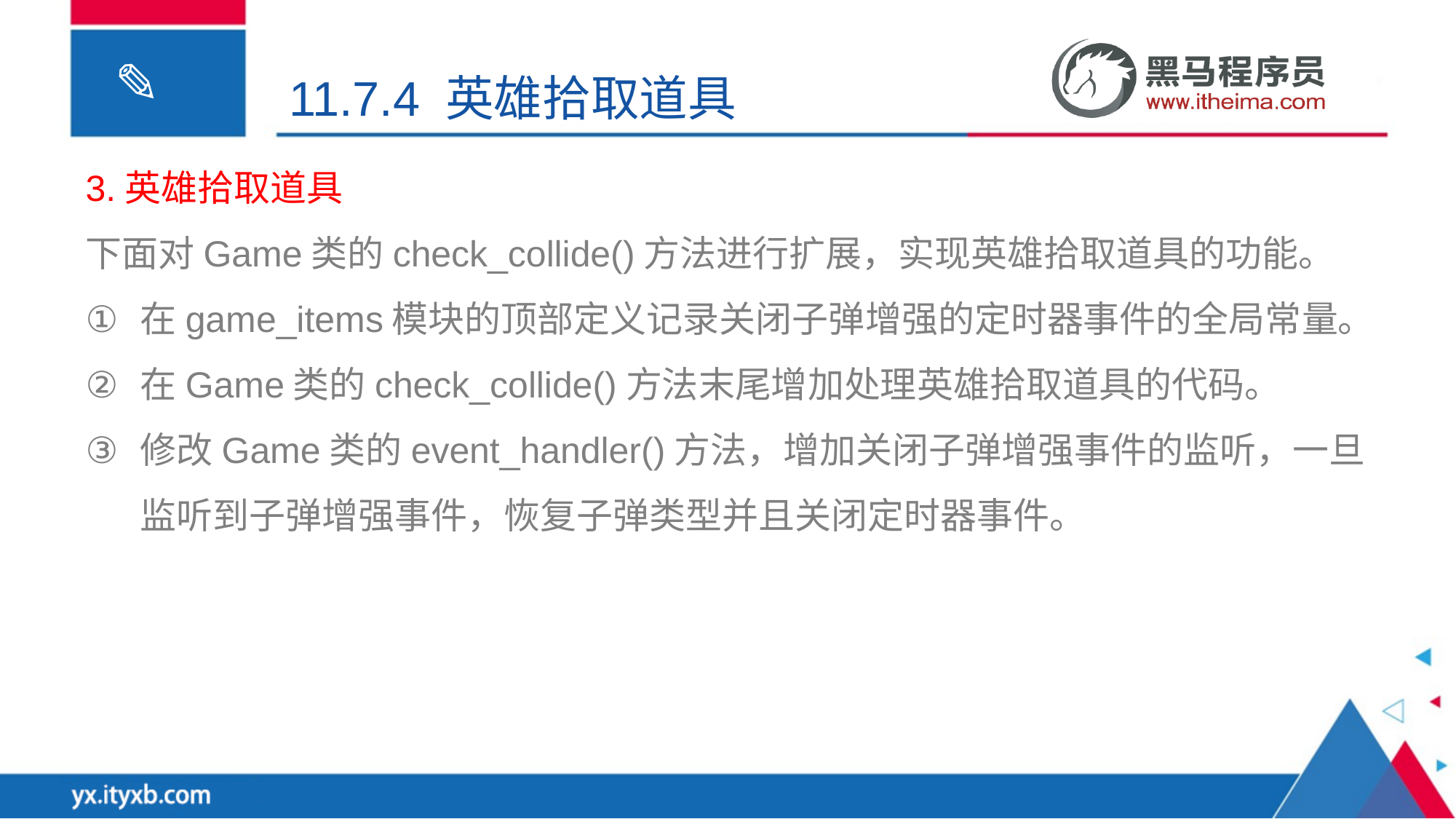

11.7.4 英雄拾取道具
3.英雄拾取道具
下面对Game类的check_collide()方法进行扩展，实现英雄拾取道具的功能。
在game_items模块的顶部定义记录关闭子弹增强的定时器事件的全局常量。
在Game类的check_collide()方法末尾增加处理英雄拾取道具的代码。
修改Game类的event_handler()方法，增加关闭子弹增强事件的监听，一旦监听到子弹增强事件，恢复子弹类型并且关闭定时器事件。